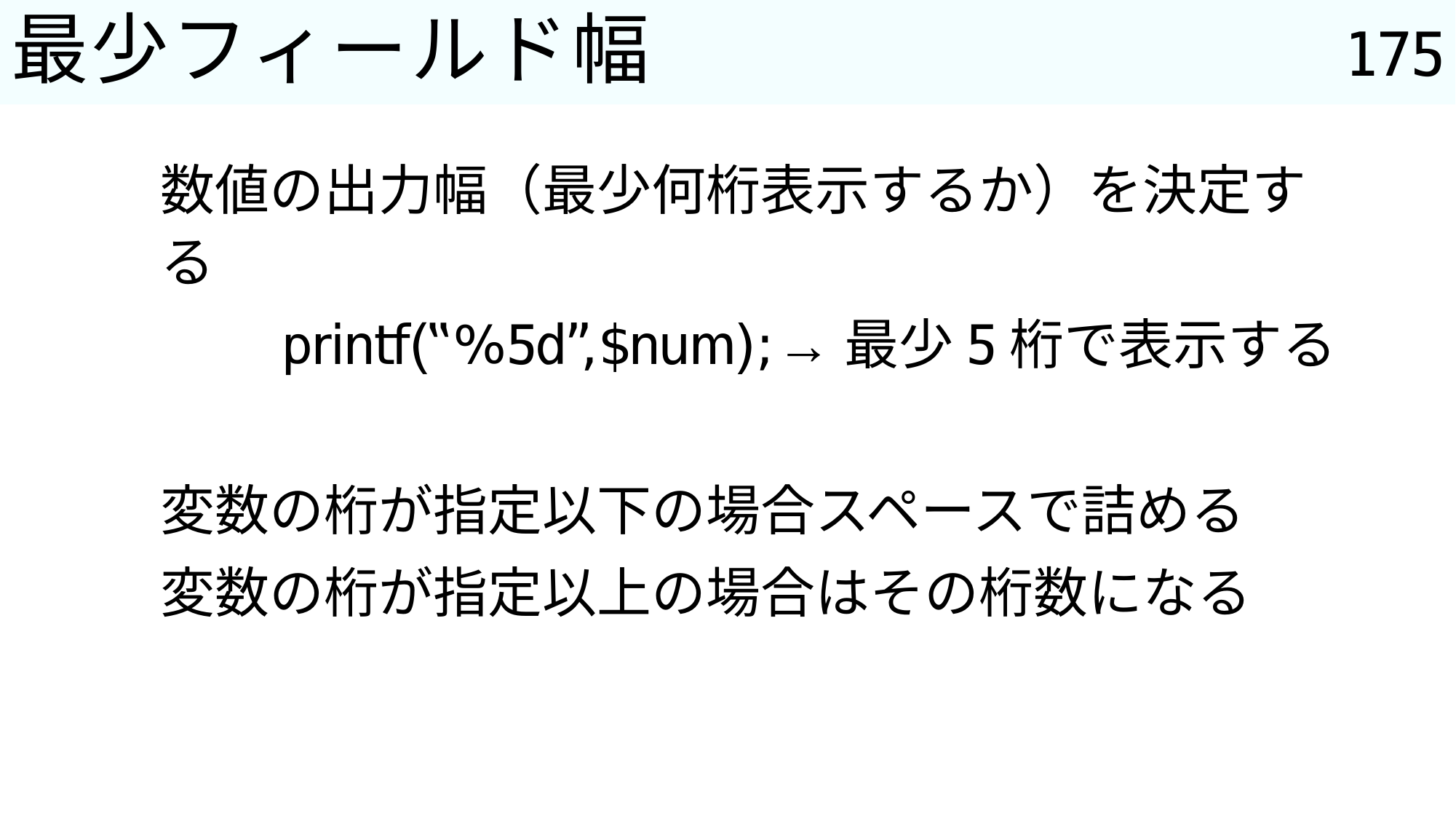

175
# 最少フィールド幅
数値の出力幅（最少何桁表示するか）を決定する
　　printf(“%5d”,$num);→最少5桁で表示する

変数の桁が指定以下の場合スペースで詰める
変数の桁が指定以上の場合はその桁数になる